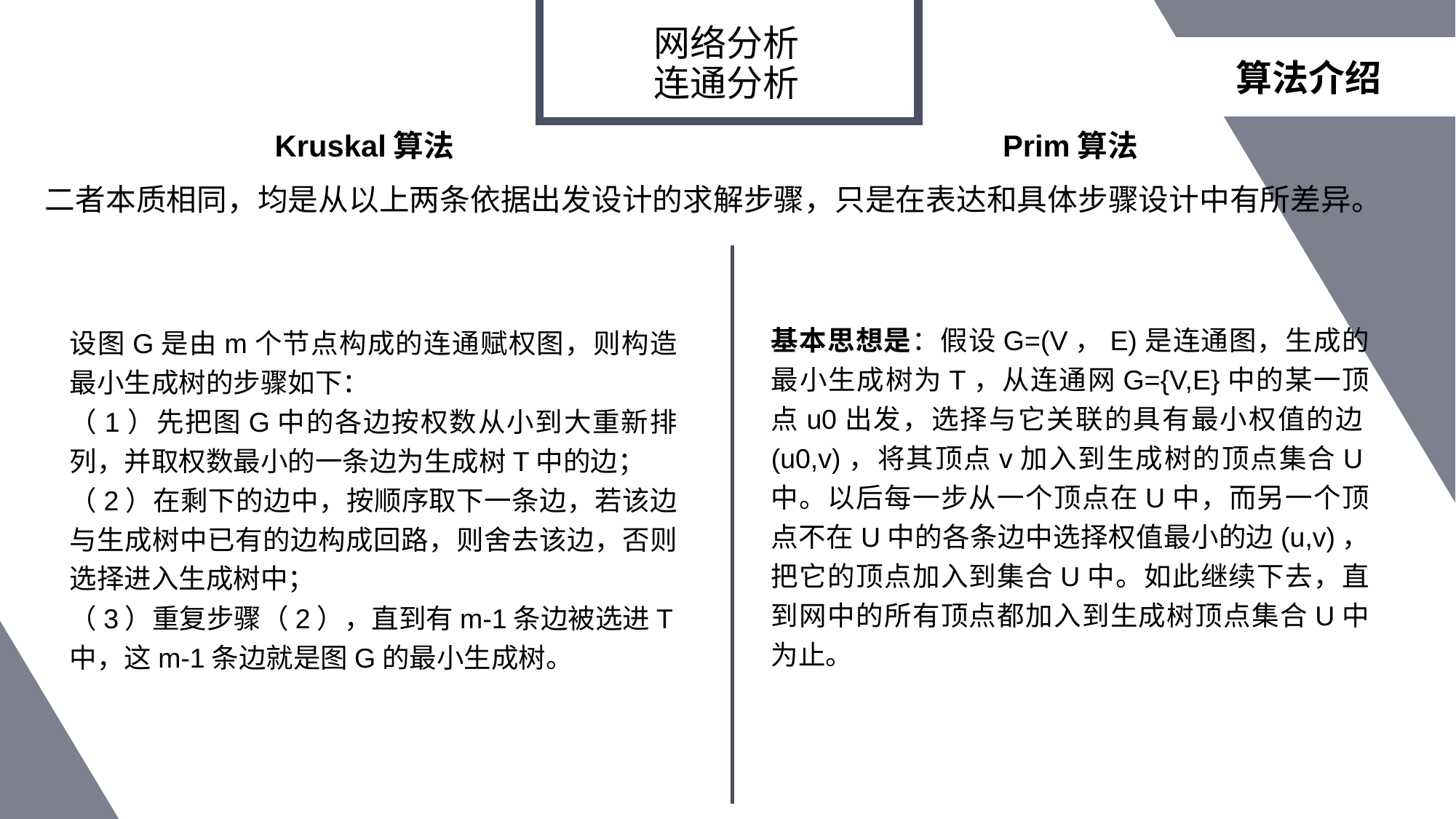

算法介绍

# 网络分析 连通分析
Kruskal算法
Prim算法
二者本质相同，均是从以上两条依据出发设计的求解步骤，只是在表达和具体步骤设计中有所差异。
基本思想是：假设G=(V，E)是连通图，生成的最小生成树为T，从连通网G={V,E}中的某一顶点u0出发，选择与它关联的具有最小权值的边(u0,v)，将其顶点v加入到生成树的顶点集合U中。以后每一步从一个顶点在U中，而另一个顶点不在U中的各条边中选择权值最小的边(u,v)，把它的顶点加入到集合U中。如此继续下去，直到网中的所有顶点都加入到生成树顶点集合U中为止。
设图G是由m个节点构成的连通赋权图，则构造最小生成树的步骤如下：
（1）先把图G中的各边按权数从小到大重新排列，并取权数最小的一条边为生成树T中的边；
（2）在剩下的边中，按顺序取下一条边，若该边与生成树中已有的边构成回路，则舍去该边，否则选择进入生成树中；
（3）重复步骤（2），直到有m-1条边被选进T中，这m-1条边就是图G的最小生成树。